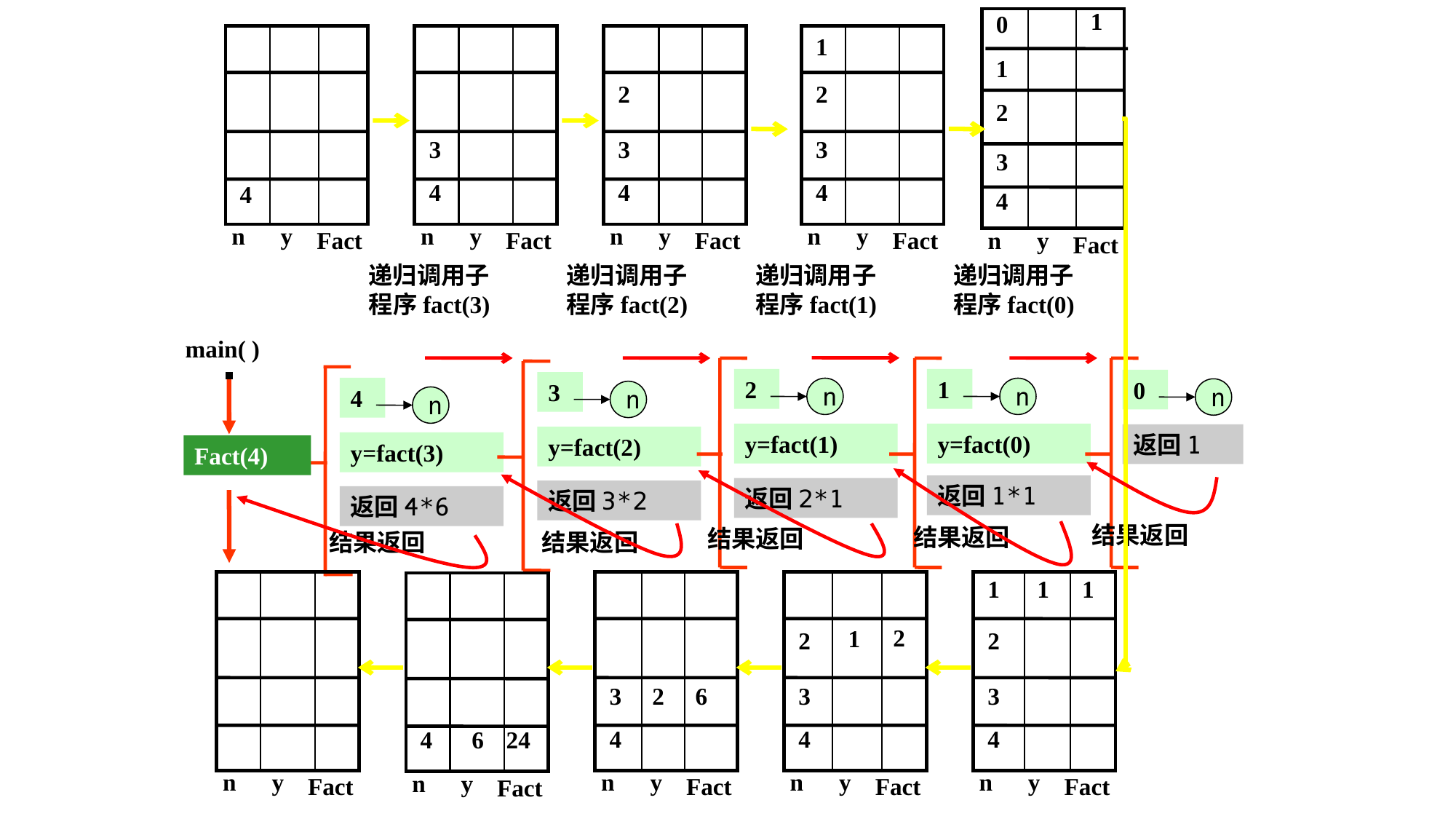

1
0

1

2
3
4
n
y
Fact

n
y
Fact
4

n
y
Fact
3
4

n
y
Fact
2
3
4

n
y
Fact
1
2
3
4
1
1
1

n
y
Fact
2
3
4
递归调用子
程序fact(1)
递归调用子
程序fact(3)
递归调用子
程序fact(2)
递归调用子
程序fact(0)
main( )

2
n

y=fact(1)
1
n

y=fact(0)
0
n

3
n

y=fact(2)

4
n

y=fact(3)
返回1
Fact(4)

返回1*1
返回2*1
返回3*2
返回4*6

结果返回
结果返回
结果返回
结果返回
结果返回

n
y
Fact

n
y
Fact
3
6
2
4

n
y
Fact
2
1
2
3
4

n
y
Fact
4
6
24